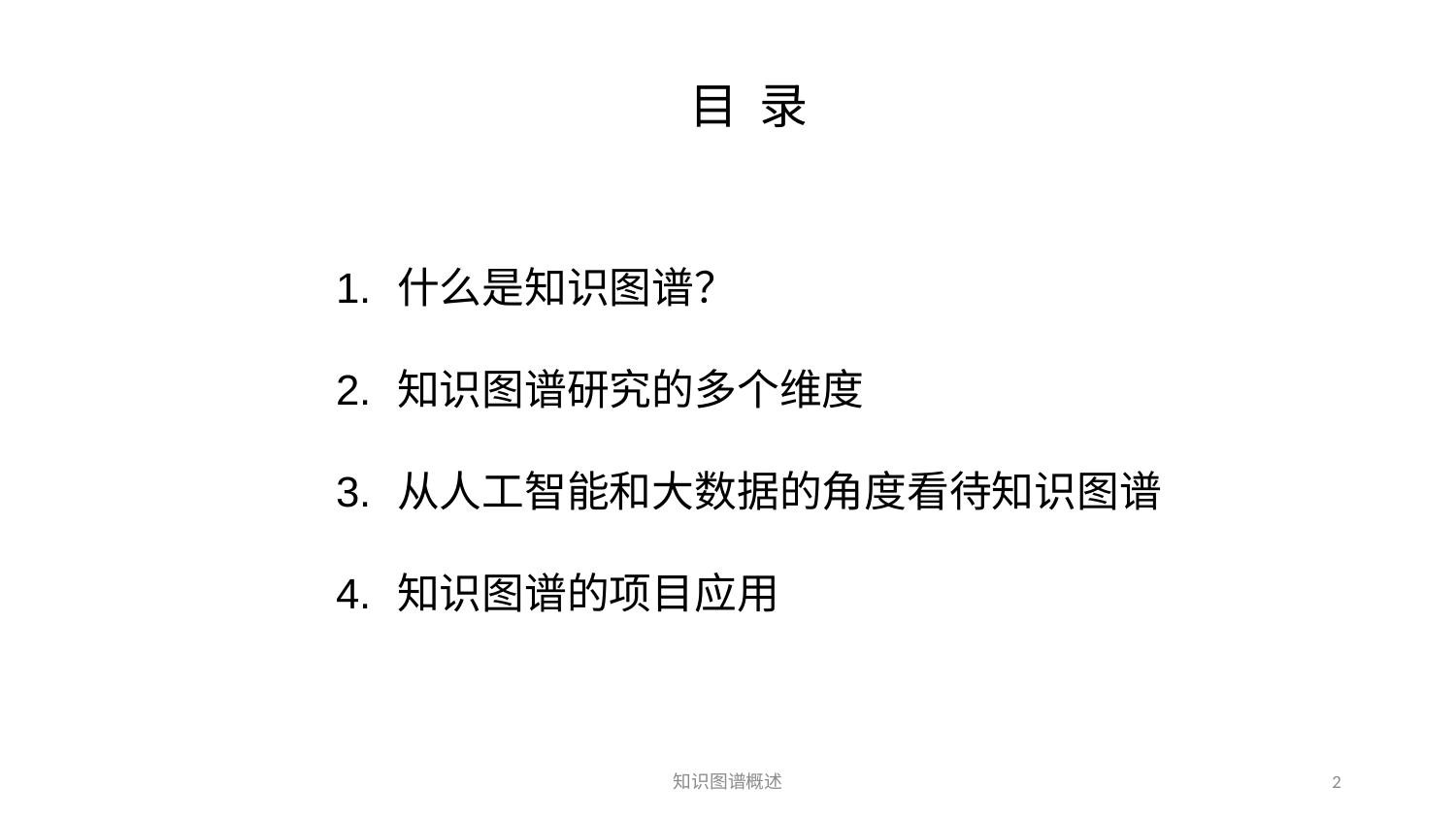

目  录
什么是知识图谱？
知识图谱研究的多个维度
从人工智能和大数据的角度看待知识图谱
知识图谱的项目应用
知识图谱概述
2